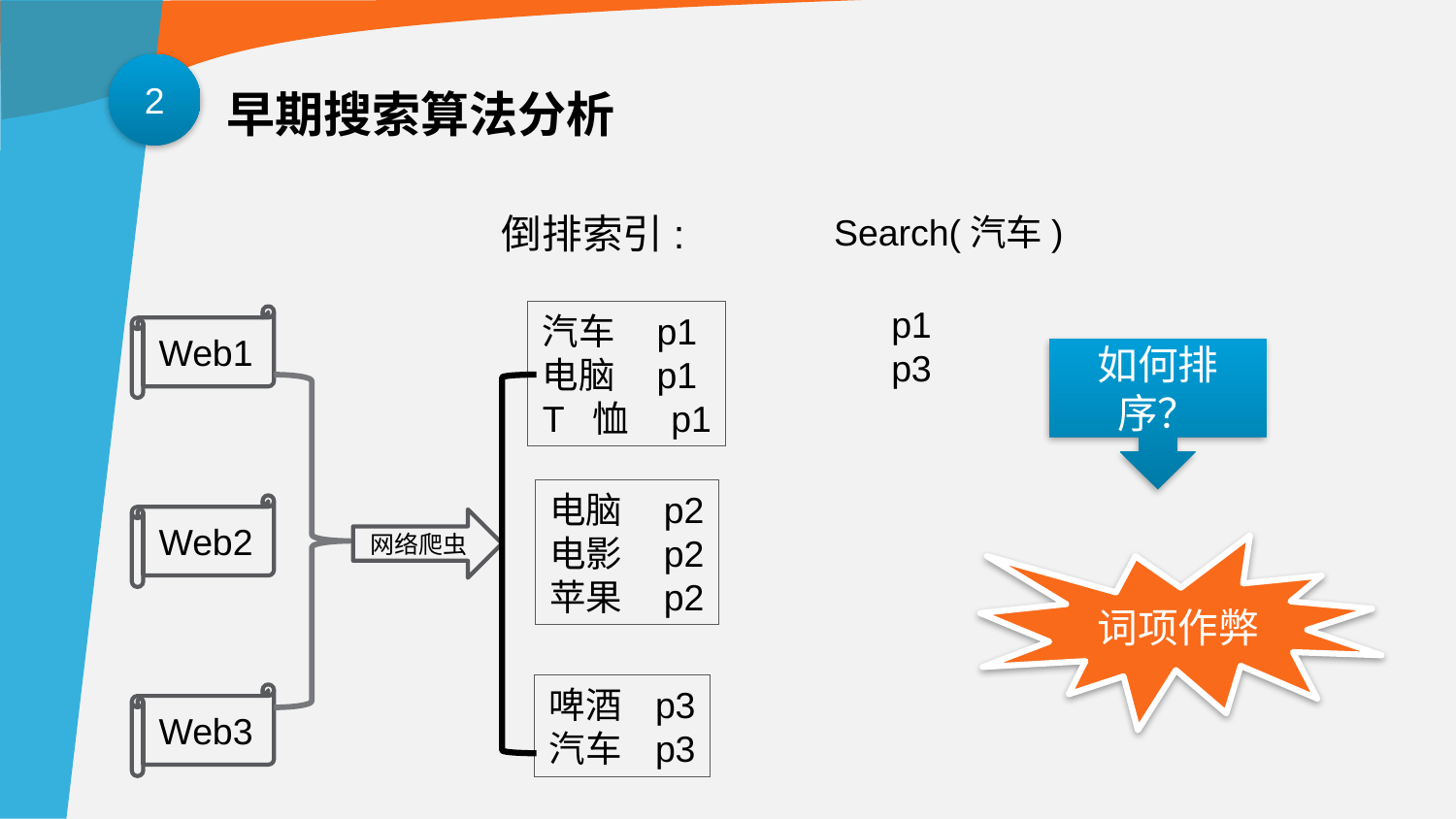

2
早期搜索算法分析
倒排索引:
汽车    p1
电脑    p1
T  恤    p1

电脑    p2
电影    p2
苹果    p2
网络爬虫
啤酒   p3
汽车   p3
Search(汽车)
p1
p3
Web1
如何排序？

Web2
词项作弊
Web3